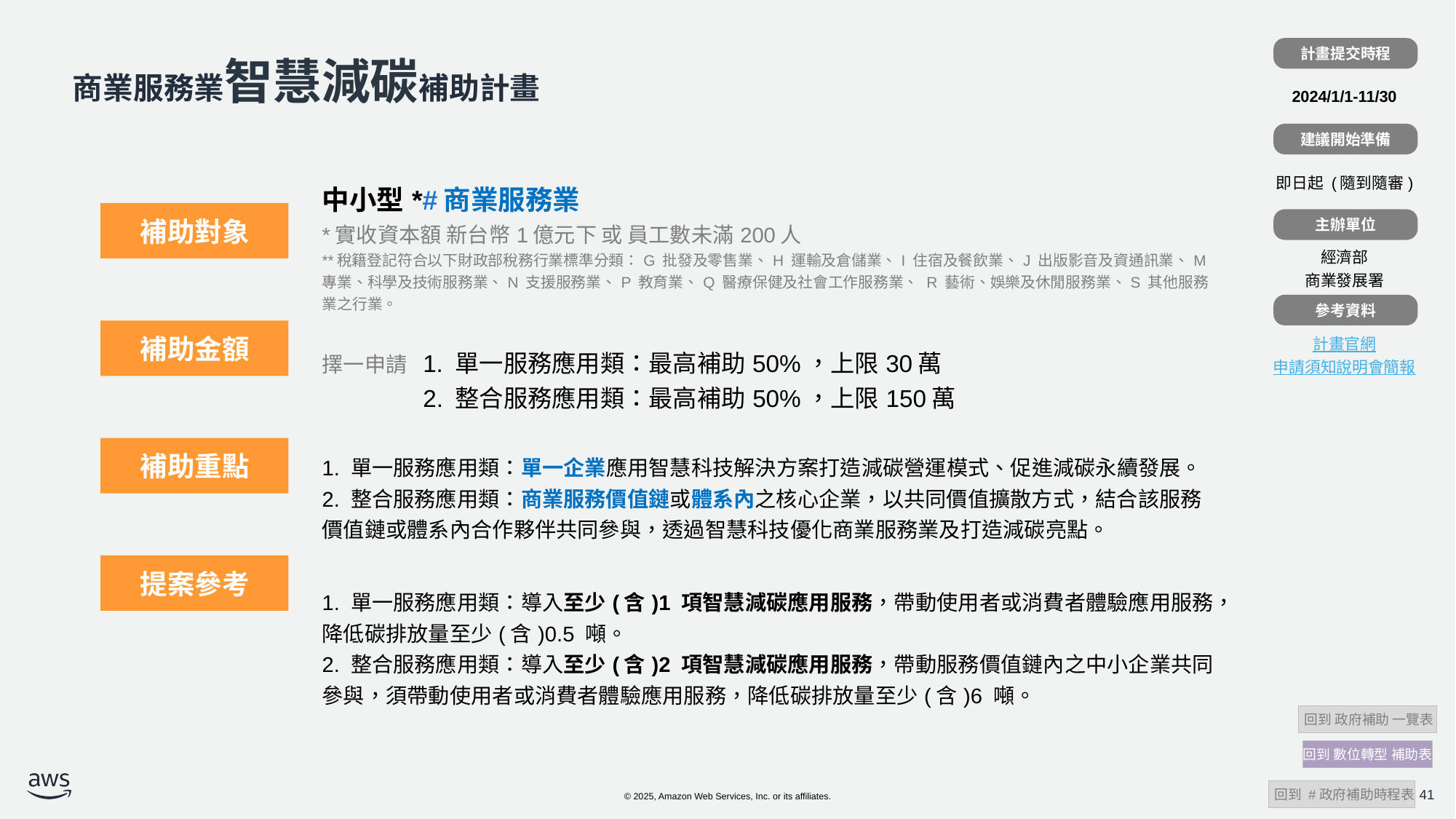

計畫提交時程
|  |
| --- |
| 2024/1/1-11/30 |
|  |
| 即日起 (隨到隨審) |
|  |
| 經濟部 商業發展署 |
|  |
| 計畫官網 申請須知說明會簡報 |
# 商業服務業智慧減碳補助計畫
建議開始準備
|  | 中小型\*#商業服務業 \*實收資本額 新台幣1億元下 或 員工數未滿200人 \*\*稅籍登記符合以下財政部稅務行業標準分類：G 批發及零售業、H 運輸及倉儲業、I 住宿及餐飲業、J 出版影音及資通訊業、M 專業、科學及技術服務業、N 支援服務業、P 教育業、Q 醫療保健及社會工作服務業、 R 藝術、娛樂及休閒服務業、S 其他服務業之行業。 |
| --- | --- |
|  | 擇一申請 1. 單一服務應用類：最高補助50%，上限30萬 2. 整合服務應用類：最高補助50%，上限150萬 |
|  | 1. 單一服務應用類：單一企業應用智慧科技解決方案打造減碳營運模式、促進減碳永續發展。 2. 整合服務應用類：商業服務價值鏈或體系內之核心企業，以共同價值擴散方式，結合該服務價值鏈或體系內合作夥伴共同參與，透過智慧科技優化商業服務業及打造減碳亮點。 |
|  | 1. 單一服務應用類：導入至少(含)1 項智慧減碳應用服務，帶動使用者或消費者體驗應用服務，降低碳排放量至少(含)0.5 噸。 2. 整合服務應用類：導入至少(含)2 項智慧減碳應用服務，帶動服務價值鏈內之中小企業共同參與，須帶動使用者或消費者體驗應用服務，降低碳排放量至少(含)6 噸。 |
補助對象
主辦單位
參考資料
補助金額
補助重點
提案參考
 回到 政府補助 一覽表
回到 數位轉型 補助表
 回到 #政府補助時程表
41